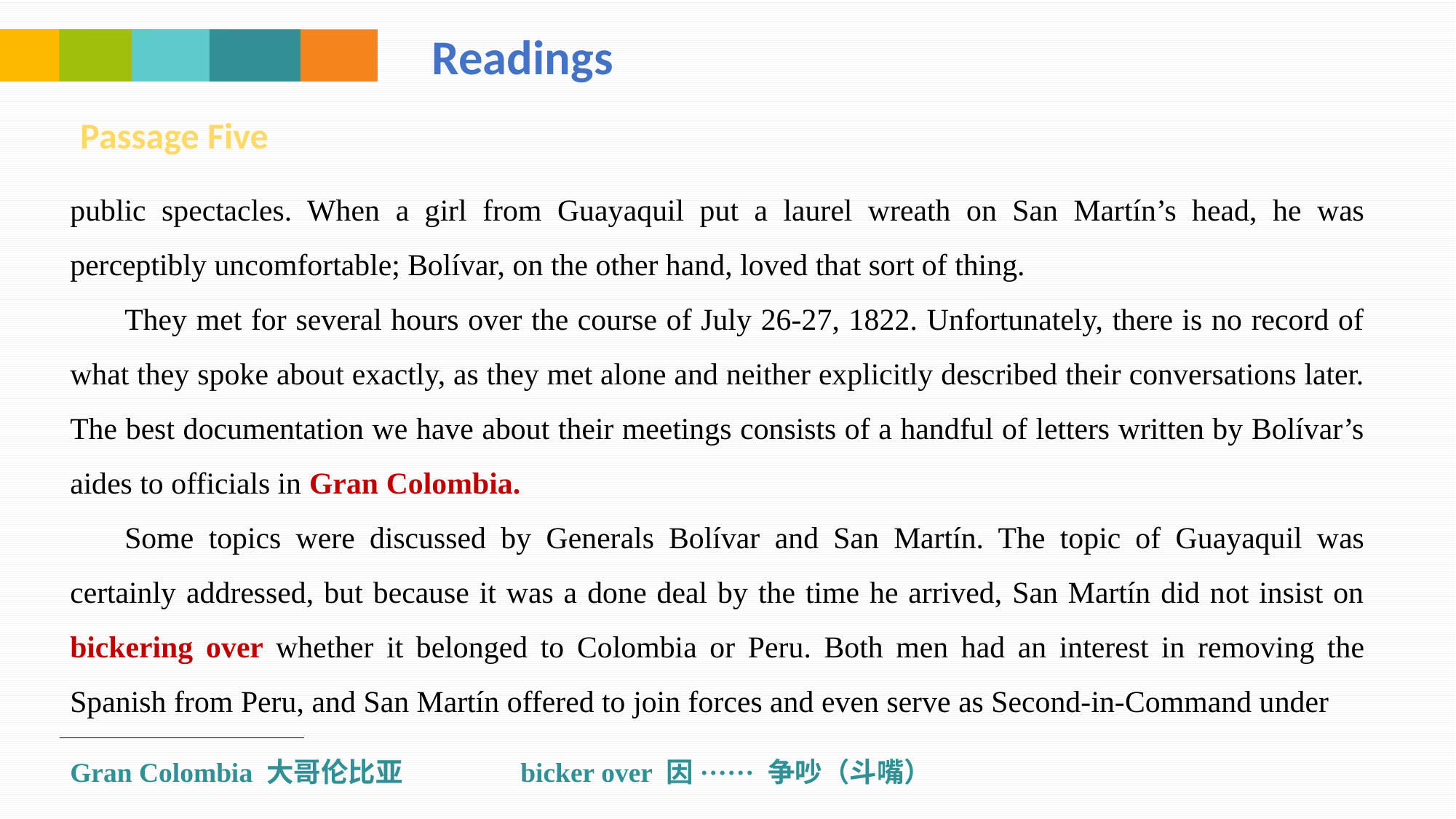

Readings

Passage Five
public spectacles. When a girl from Guayaquil put a laurel wreath on San Martín’s head, he was perceptibly uncomfortable; Bolívar, on the other hand, loved that sort of thing.
They met for several hours over the course of July 26-27, 1822. Unfortunately, there is no record of what they spoke about exactly, as they met alone and neither explicitly described their conversations later. The best documentation we have about their meetings consists of a handful of letters written by Bolívar’s aides to officials in Gran Colombia.
Some topics were discussed by Generals Bolívar and San Martín. The topic of Guayaquil was certainly addressed, but because it was a done deal by the time he arrived, San Martín did not insist on bickering over whether it belonged to Colombia or Peru. Both men had an interest in removing the Spanish from Peru, and San Martín offered to join forces and even serve as Second-in-Command under
Gran Colombia 大哥伦比亚                  bicker over 因······ 争吵（斗嘴）